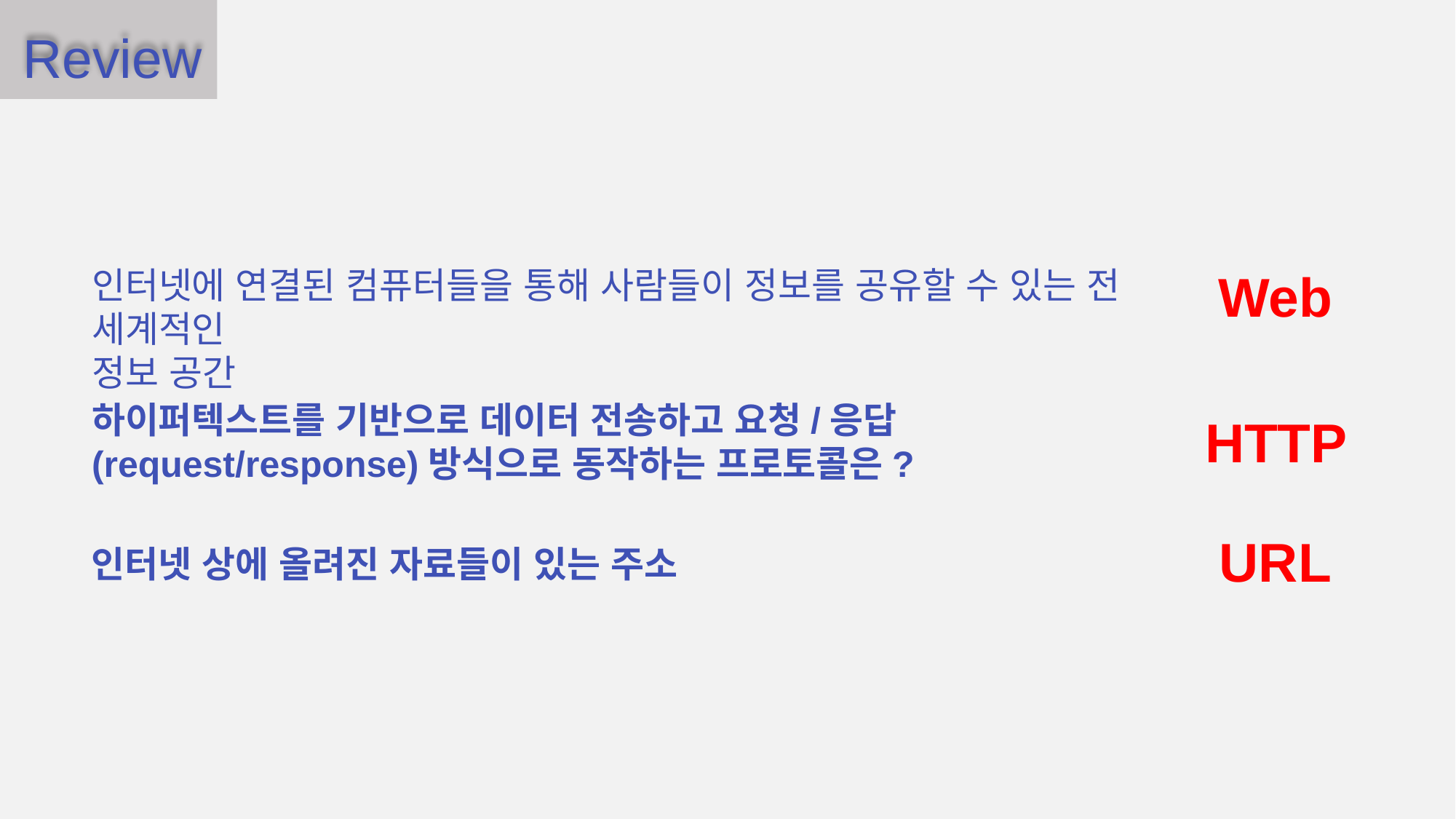

Review
인터넷에 연결된 컴퓨터들을 통해 사람들이 정보를 공유할 수 있는 전 세계적인
정보 공간
Web
하이퍼텍스트를 기반으로 데이터 전송하고 요청/응답(request/response)방식으로 동작하는 프로토콜은?
HTTP
URL
인터넷 상에 올려진 자료들이 있는 주소